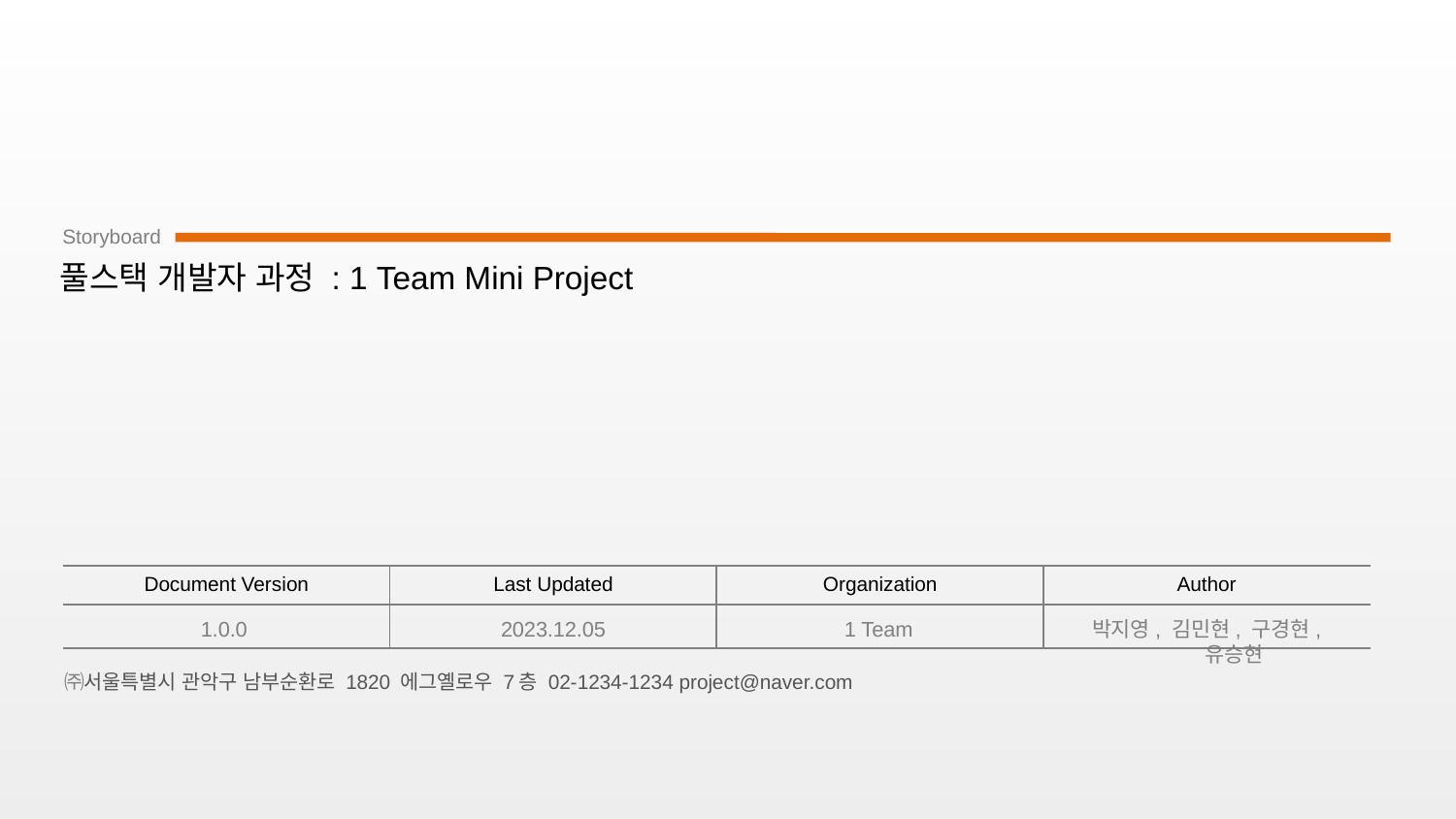

# 풀스택 개발자 과정 : 1 Team Mini Project
1.0.0
2023.12.05
1 Team
박지영, 김민현, 구경현, 유승현
㈜서울특별시 관악구 남부순환로 1820 에그옐로우 7층 02-1234-1234 project@naver.com